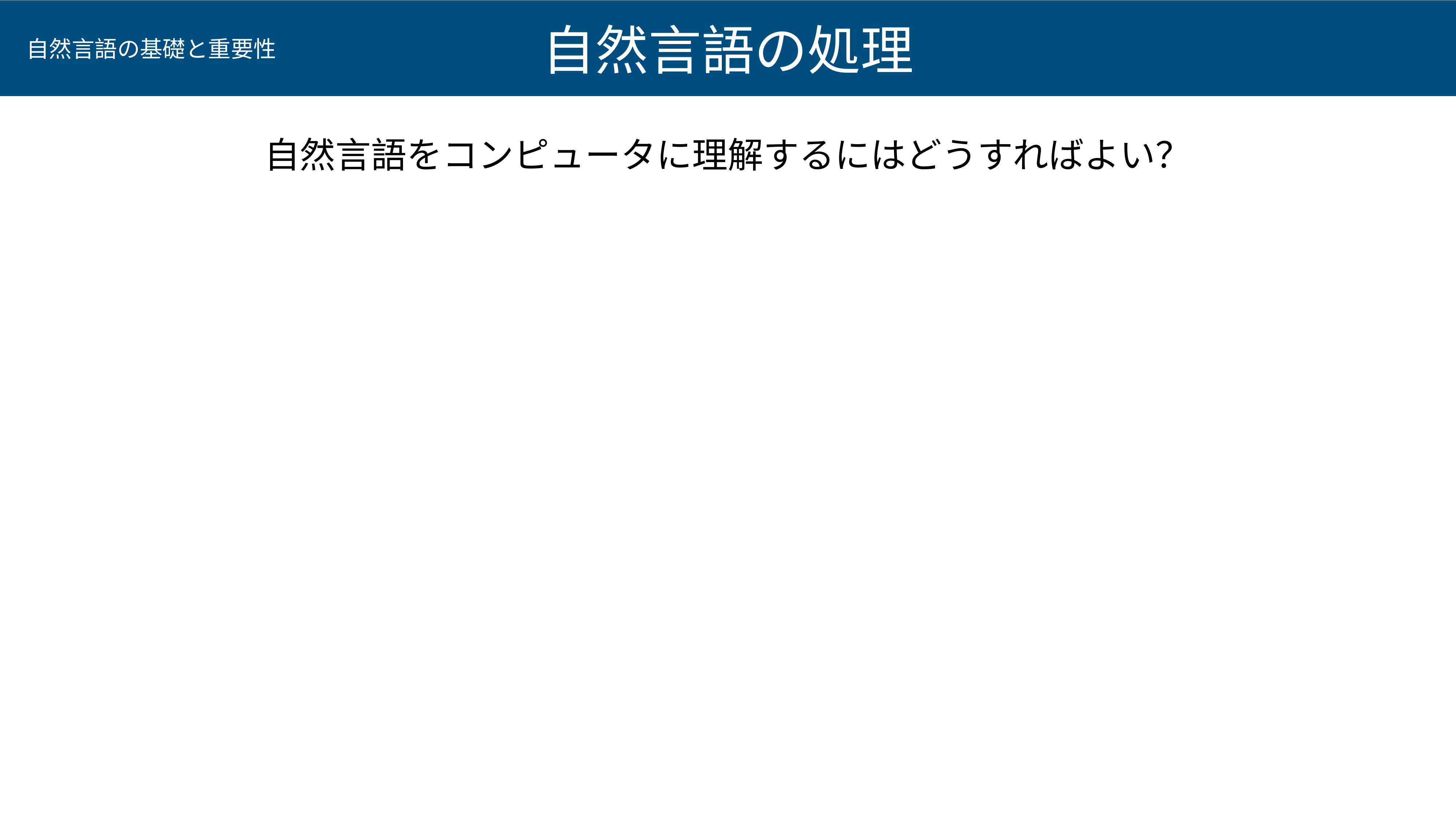

自然言語の処理
自然言語の基礎と重要性
自然言語をコンピュータに理解するにはどうすればよい？